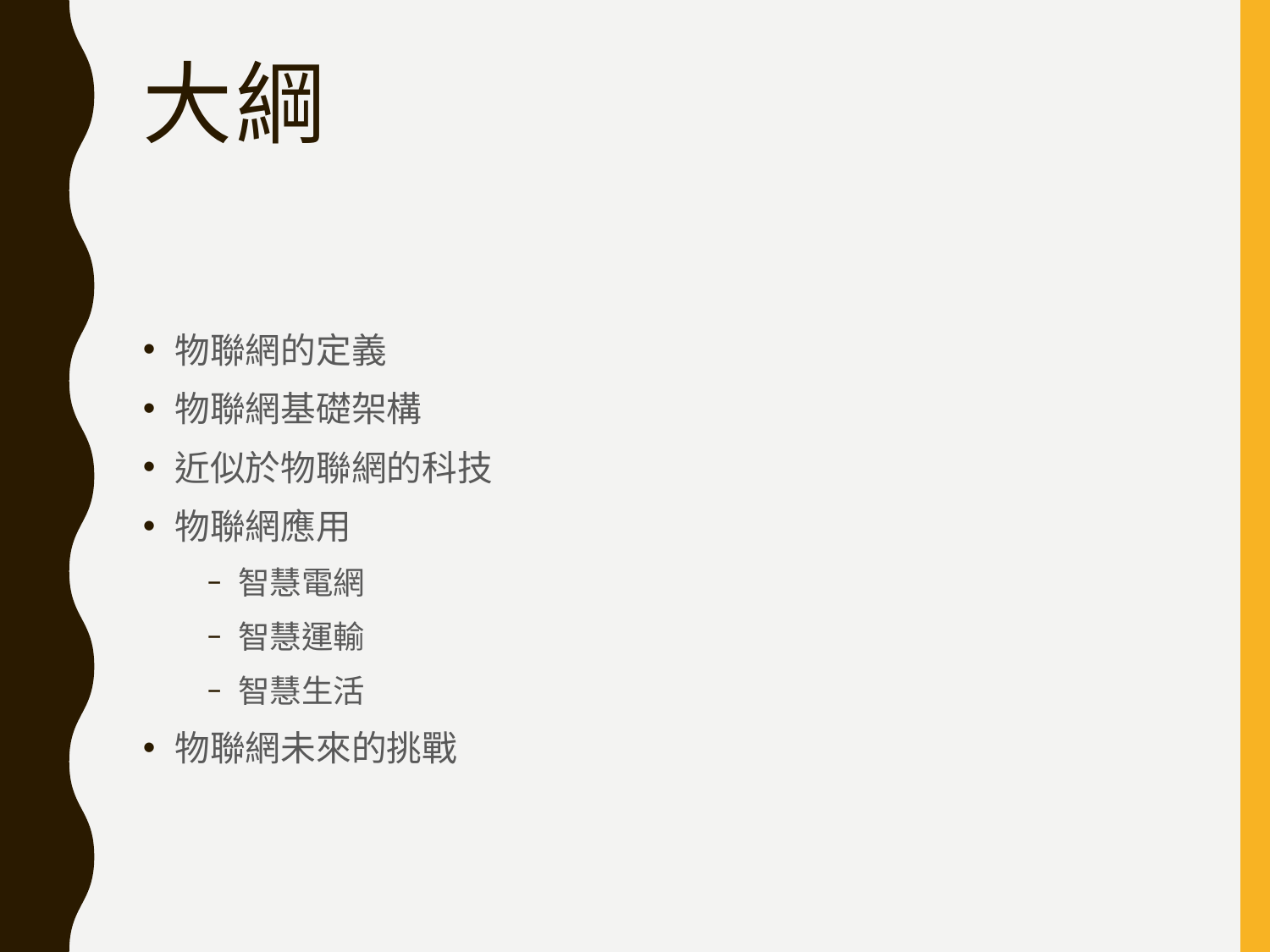

# 大綱
物聯網的定義
物聯網基礎架構
近似於物聯網的科技
物聯網應用
智慧電網
智慧運輸
智慧生活
物聯網未來的挑戰